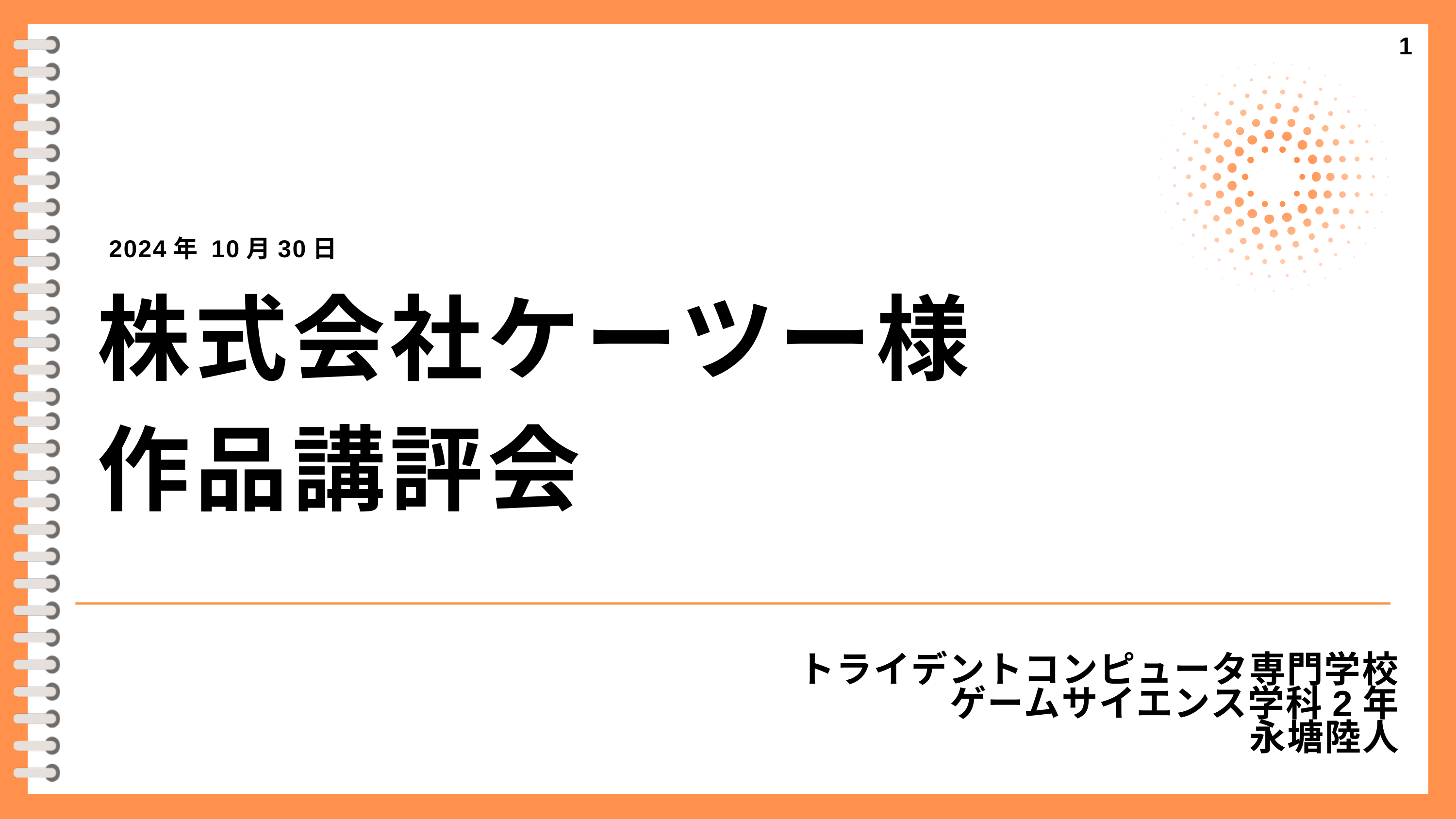

1

2024年 10月30日
株式会社ケーツー様作品講評会

トライデントコンピュータ専門学校
ゲームサイエンス学科2年
永塘陸人